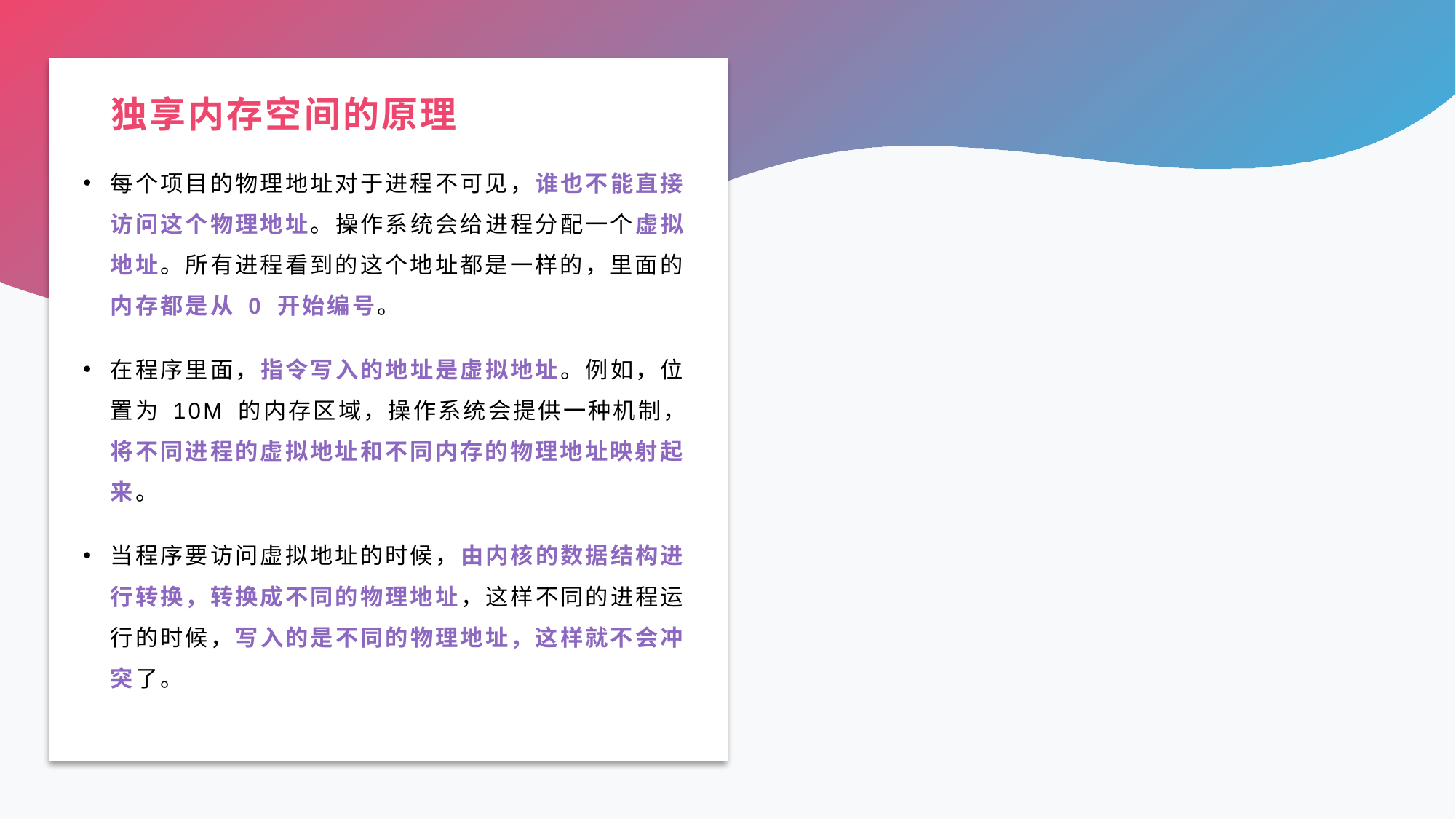

# 独享内存空间的原理
每个项目的物理地址对于进程不可见，谁也不能直接访问这个物理地址。操作系统会给进程分配一个虚拟地址。所有进程看到的这个地址都是一样的，里面的内存都是从 0 开始编号。
在程序里面，指令写入的地址是虚拟地址。例如，位置为 10M 的内存区域，操作系统会提供一种机制，将不同进程的虚拟地址和不同内存的物理地址映射起来。
当程序要访问虚拟地址的时候，由内核的数据结构进行转换，转换成不同的物理地址，这样不同的进程运行的时候，写入的是不同的物理地址，这样就不会冲突了。